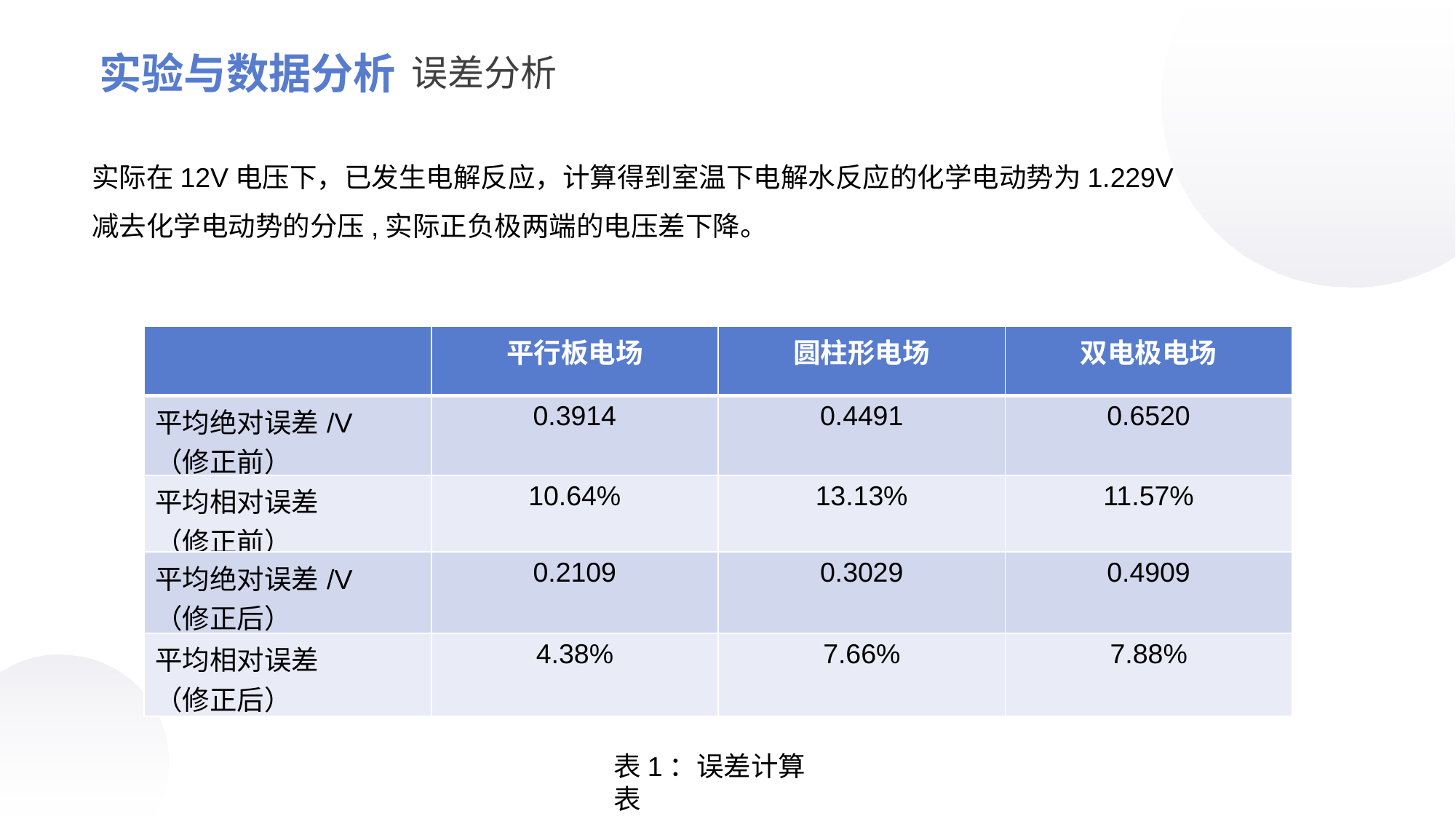

实验与数据分析
误差分析
实际在12V电压下，已发生电解反应，计算得到室温下电解水反应的化学电动势为1.229V
减去化学电动势的分压,实际正负极两端的电压差下降。
|  | 平行板电场 | 圆柱形电场 | 双电极电场 |
| --- | --- | --- | --- |
| 平均绝对误差/V （修正前） | 0.3914 | 0.4491 | 0.6520 |
| 平均相对误差 （修正前） | 10.64% | 13.13% | 11.57% |
| 平均绝对误差/V （修正后） | 0.2109 | 0.3029 | 0.4909 |
| 平均相对误差 （修正后） | 4.38% | 7.66% | 7.88% |

表1：误差计算表